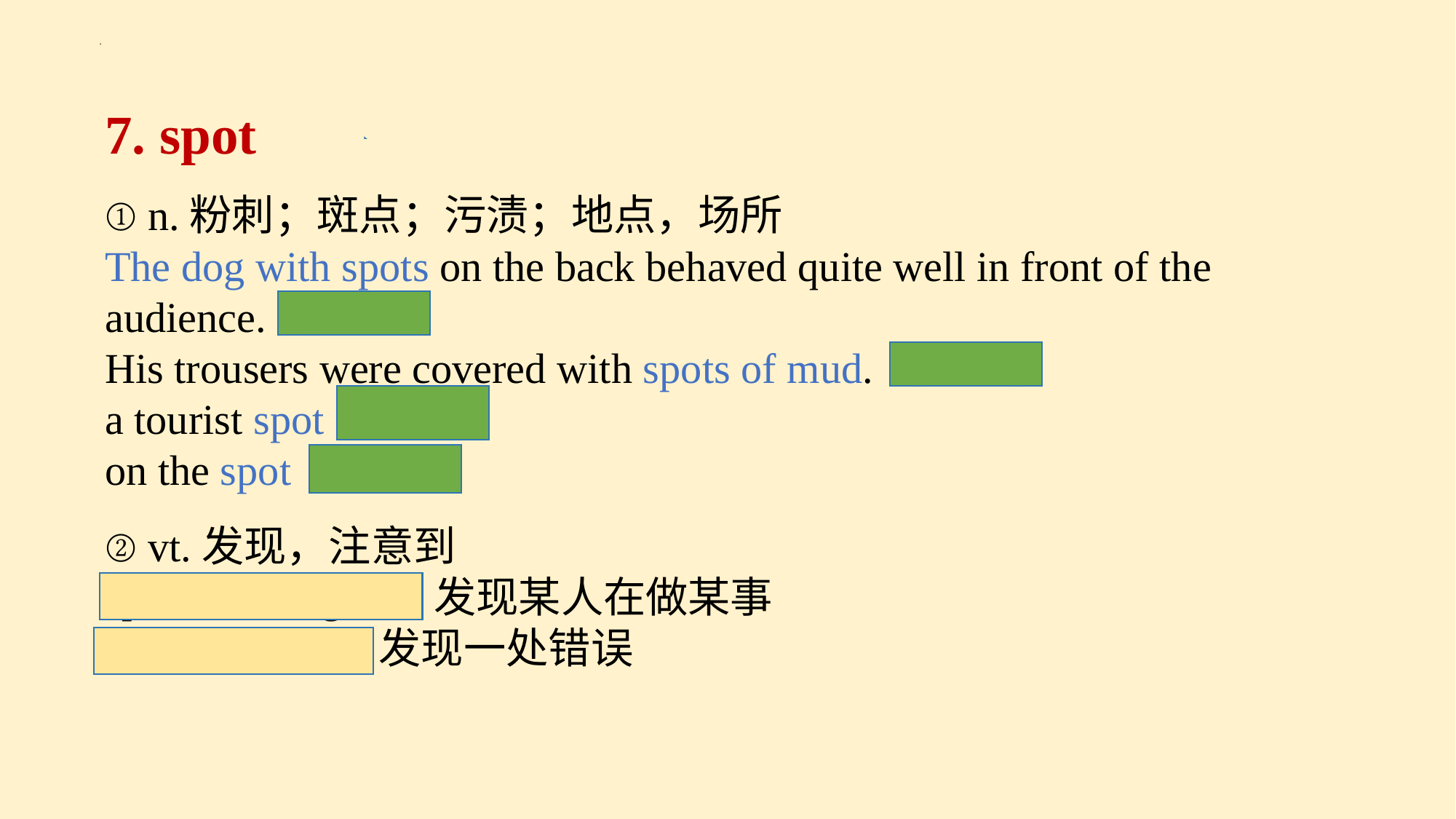

7. spot

① n.粉刺；斑点；污渍；地点，场所
The dog with spots on the back behaved quite well in front of the audience.【斑点】
His trousers were covered with spots of mud.【泥点】
a tourist spot【地点】
on the spot【场所】

② vt.发现，注意到
spot sb. doing sth. 发现某人在做某事
spot a mistake  发现一处错误